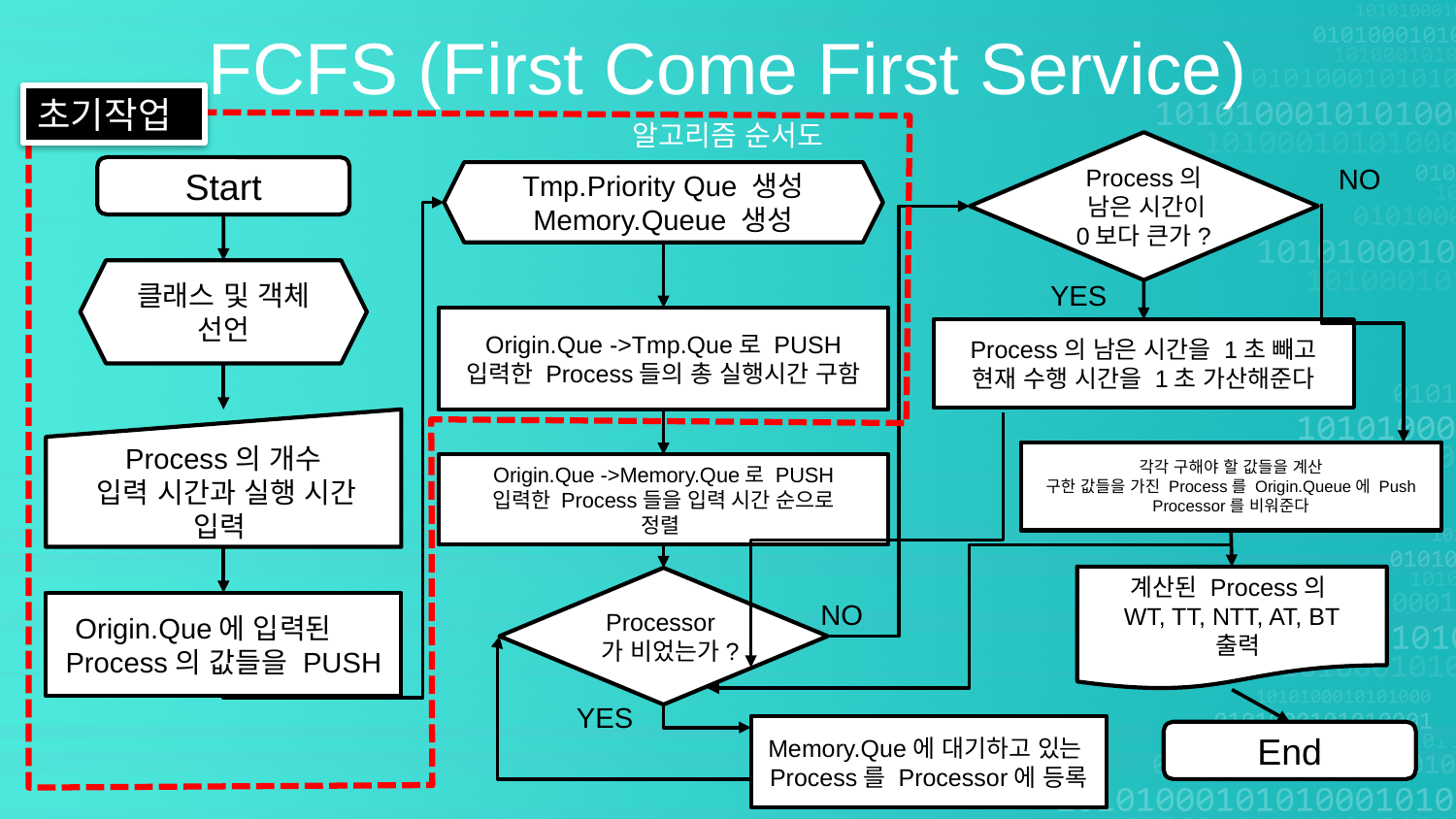

FCFS (First Come First Service)
초기작업
알고리즘 순서도

Process의
 남은 시간이
0보다 큰가?
NO
Start
Tmp.Priority Que 생성
Memory.Queue 생성
클래스 및 객체 선언
YES
Origin.Que ->Tmp.Que로 PUSH
입력한 Process들의 총 실행시간 구함
Process의 남은 시간을 1초 빼고
현재 수행 시간을 1초 가산해준다
Process의 개수
 입력 시간과 실행 시간
입력
각각 구해야 할 값들을 계산
구한 값들을 가진 Process를 Origin.Queue에 Push
Processor를 비워준다
Origin.Que ->Memory.Que로 PUSH
입력한 Process들을 입력 시간 순으로
정렬
계산된 Process의
WT, TT, NTT, AT, BT
 출력
Processor가 비었는가?
NO
Origin.Que에 입력된      Process의 값들을 PUSH
YES
Memory.Que에 대기하고 있는
Process를 Processor에 등록
End